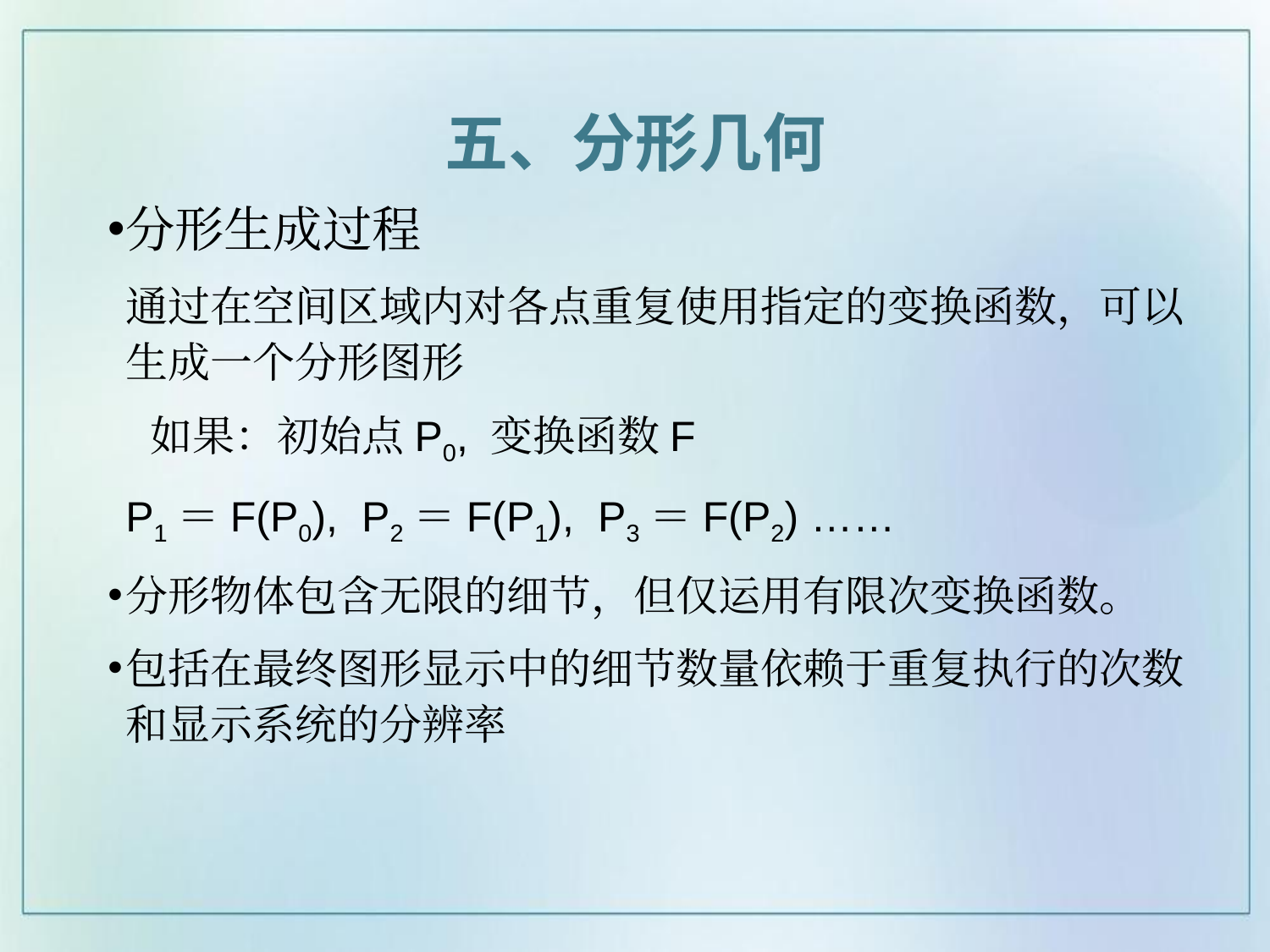

五、分形几何
分形生成过程
	通过在空间区域内对各点重复使用指定的变换函数，可以生成一个分形图形
   如果：初始点P0, 变换函数F
	P1＝F(P0),  P2＝F(P1),  P3＝F(P2) ……
分形物体包含无限的细节，但仅运用有限次变换函数。
包括在最终图形显示中的细节数量依赖于重复执行的次数和显示系统的分辨率